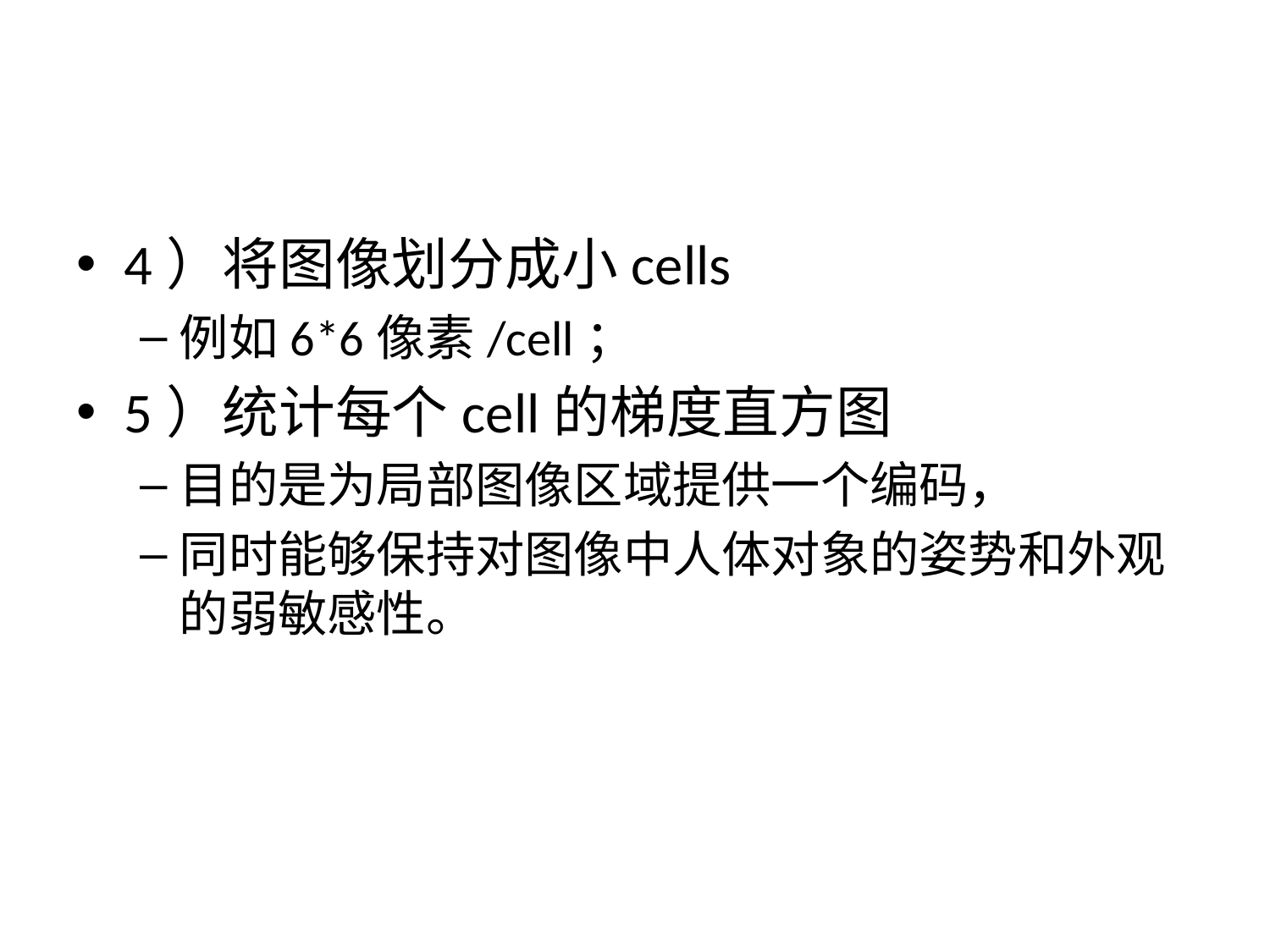

#
4）将图像划分成小cells
例如6*6像素/cell；
5）统计每个cell的梯度直方图
目的是为局部图像区域提供一个编码，
同时能够保持对图像中人体对象的姿势和外观的弱敏感性。